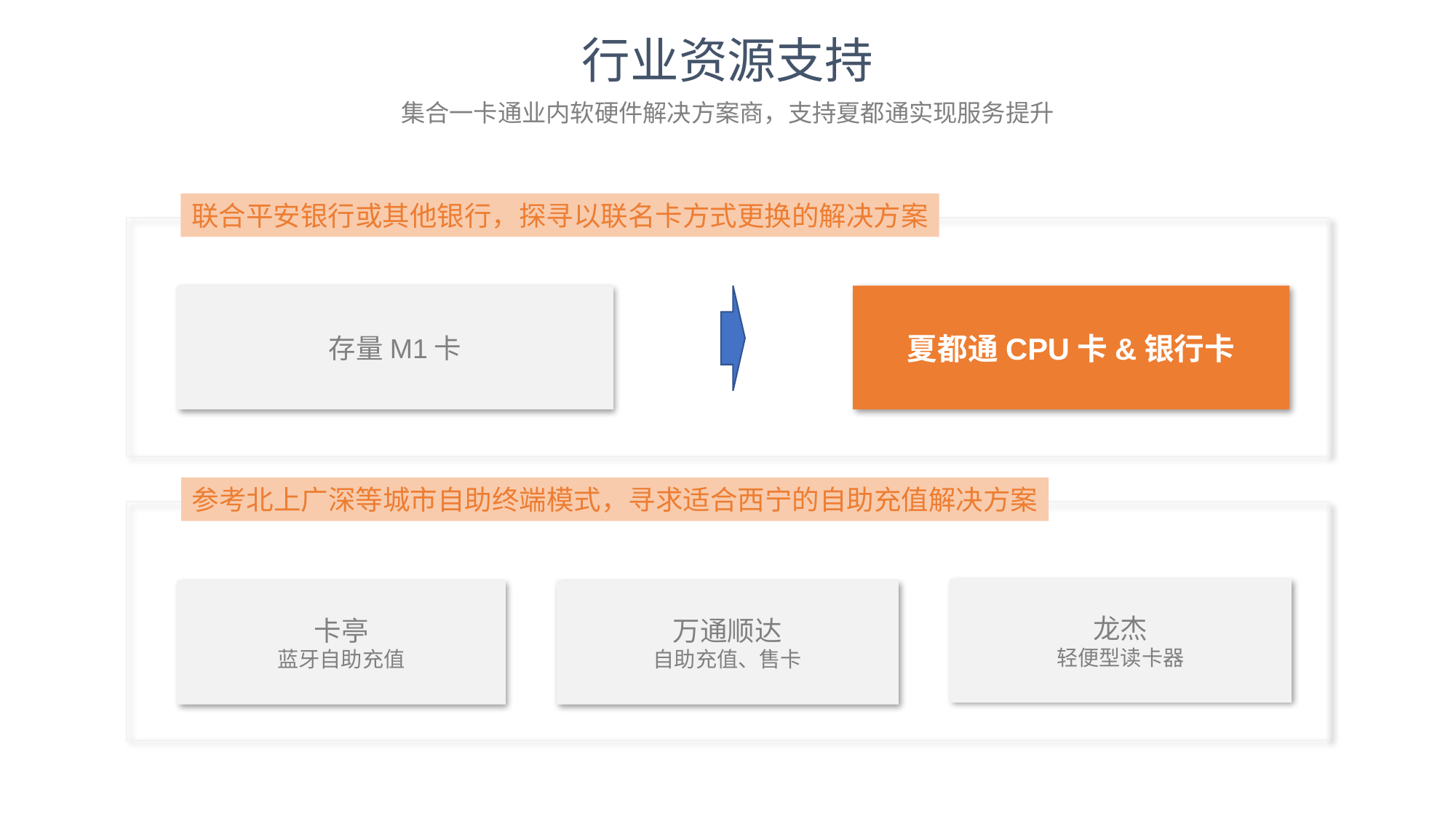

行业资源支持
集合一卡通业内软硬件解决方案商，支持夏都通实现服务提升
联合平安银行或其他银行，探寻以联名卡方式更换的解决方案

存量M1卡

夏都通CPU卡&银行卡
参考北上广深等城市自助终端模式，寻求适合西宁的自助充值解决方案

龙杰
轻便型读卡器
卡亭
蓝牙自助充值
万通顺达
自助充值、售卡